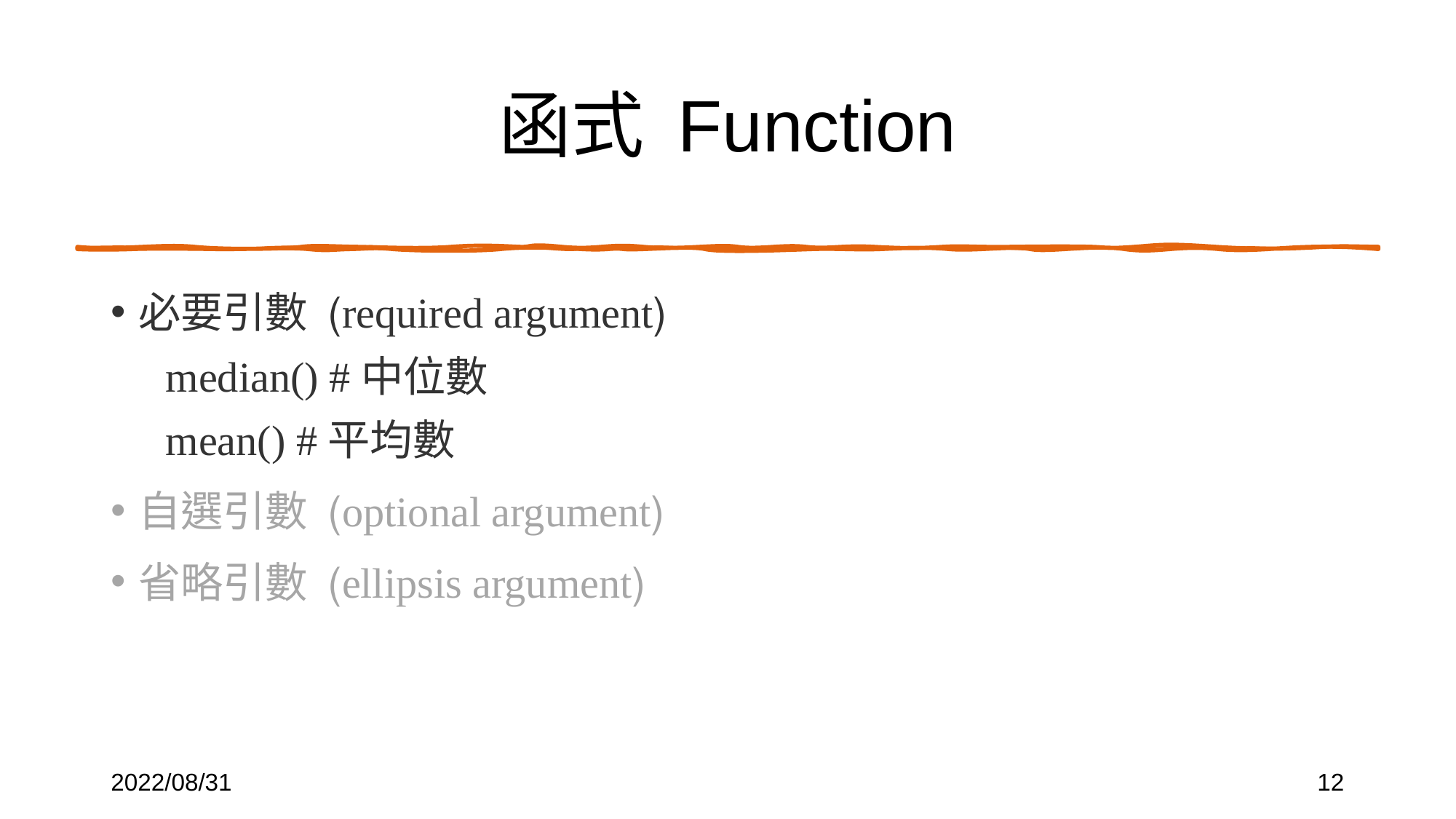

# 函式 Function
必要引數 (required argument)
median() #中位數
mean() #平均數
自選引數 (optional argument)
省略引數 (ellipsis argument)
2022/08/31
12